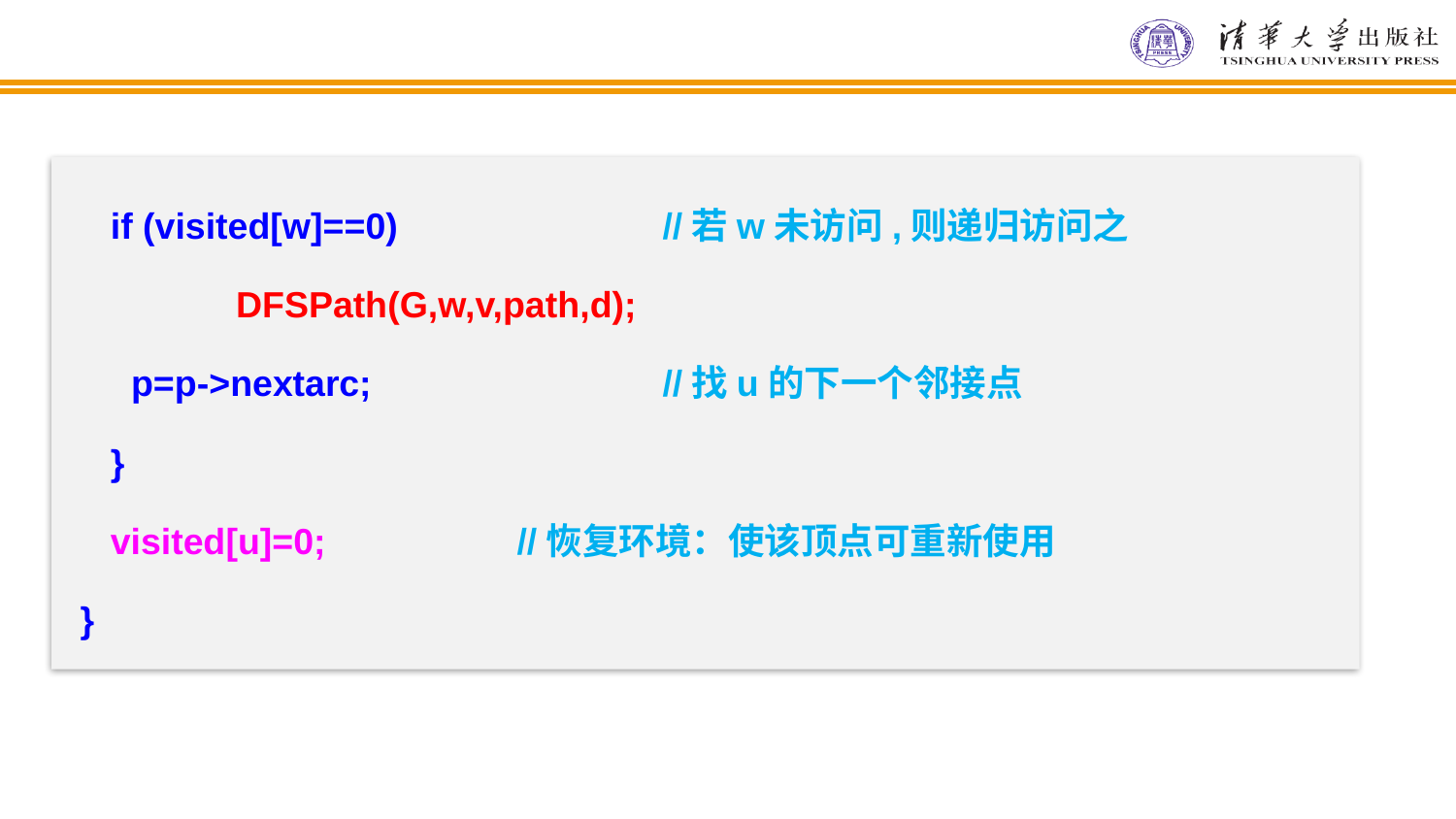

if (visited[w]==0)		//若w未访问,则递归访问之
	 DFSPath(G,w,v,path,d);
     p=p->nextarc;		//找u的下一个邻接点
   }
   visited[u]=0;		//恢复环境：使该顶点可重新使用
}